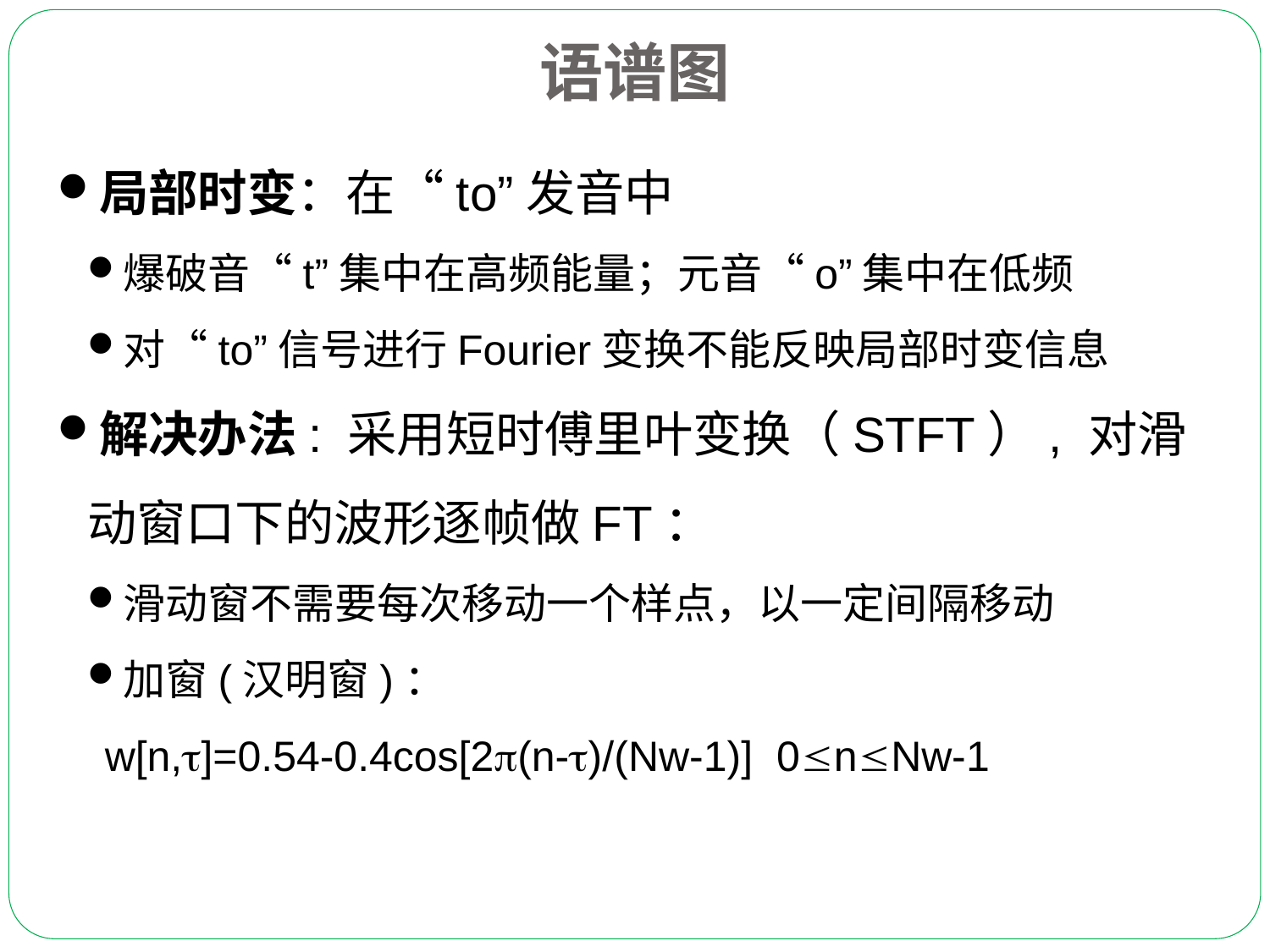

语谱图
局部时变：在“to”发音中
爆破音“t”集中在高频能量；元音“o”集中在低频
对“to”信号进行Fourier变换不能反映局部时变信息
解决办法: 采用短时傅里叶变换（STFT）, 对滑动窗口下的波形逐帧做FT：
滑动窗不需要每次移动一个样点，以一定间隔移动
加窗(汉明窗)：
    w[n,τ]=0.54-0.4cos[2π(n-τ)/(Nw-1)]  0≤n≤Nw-1